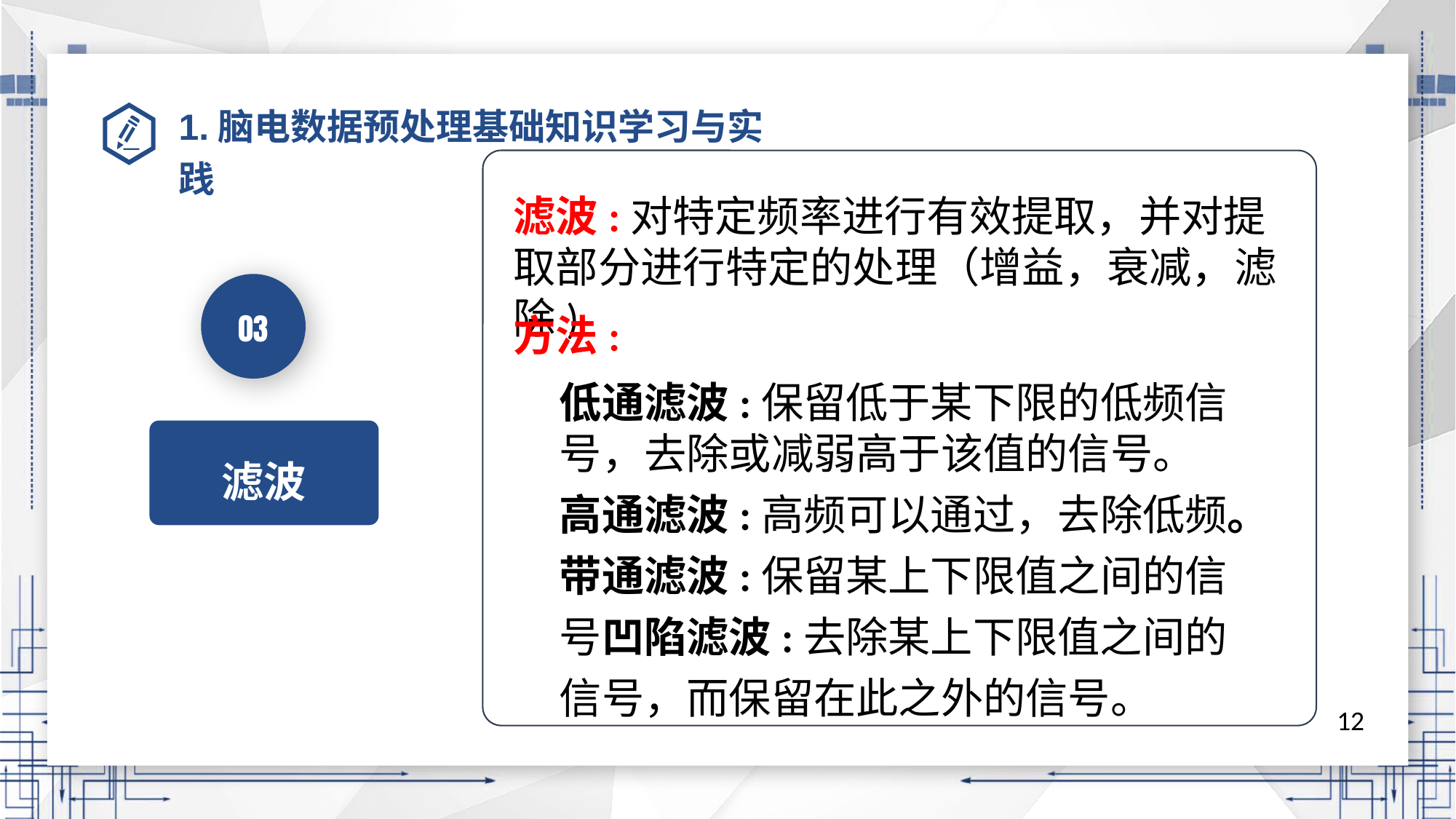

# 1.脑电数据预处理基础知识学习与实践

滤波:对特定频率进行有效提取，并对提取部分进行特定的处理（增益，衰减，滤除)
03
方法:
低通滤波:保留低于某下限的低频信号，去除或减弱高于该值的信号。
高通滤波:高频可以通过，去除低频。
带通滤波:保留某上下限值之间的信号凹陷滤波:去除某上下限值之间的信号，而保留在此之外的信号。

滤波
12